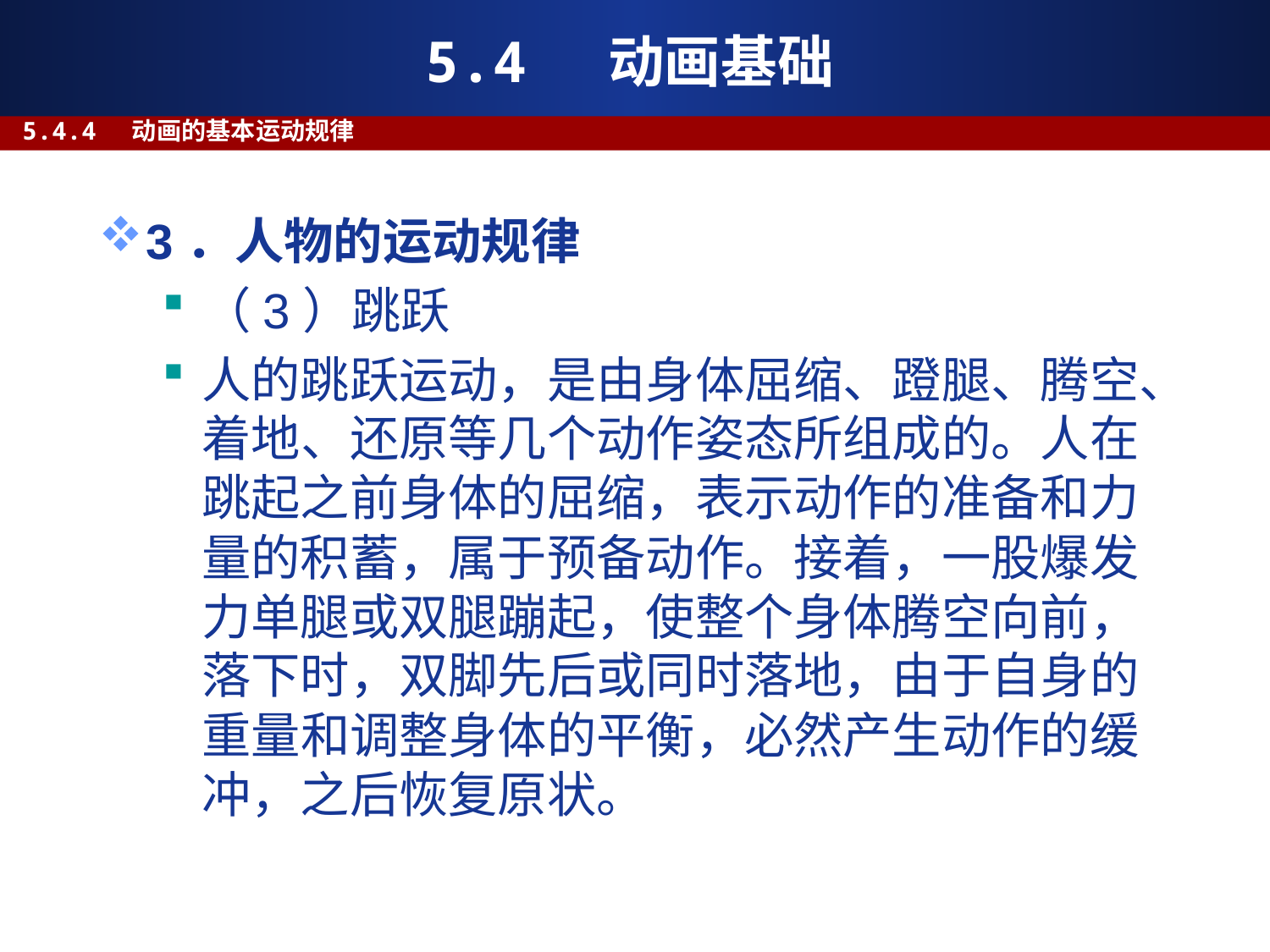

# 5.4  动画基础
5.4.4  动画的基本运动规律
3．人物的运动规律
（3）跳跃
人的跳跃运动，是由身体屈缩、蹬腿、腾空、着地、还原等几个动作姿态所组成的。人在跳起之前身体的屈缩，表示动作的准备和力量的积蓄，属于预备动作。接着，一股爆发力单腿或双腿蹦起，使整个身体腾空向前，落下时，双脚先后或同时落地，由于自身的重量和调整身体的平衡，必然产生动作的缓冲，之后恢复原状。